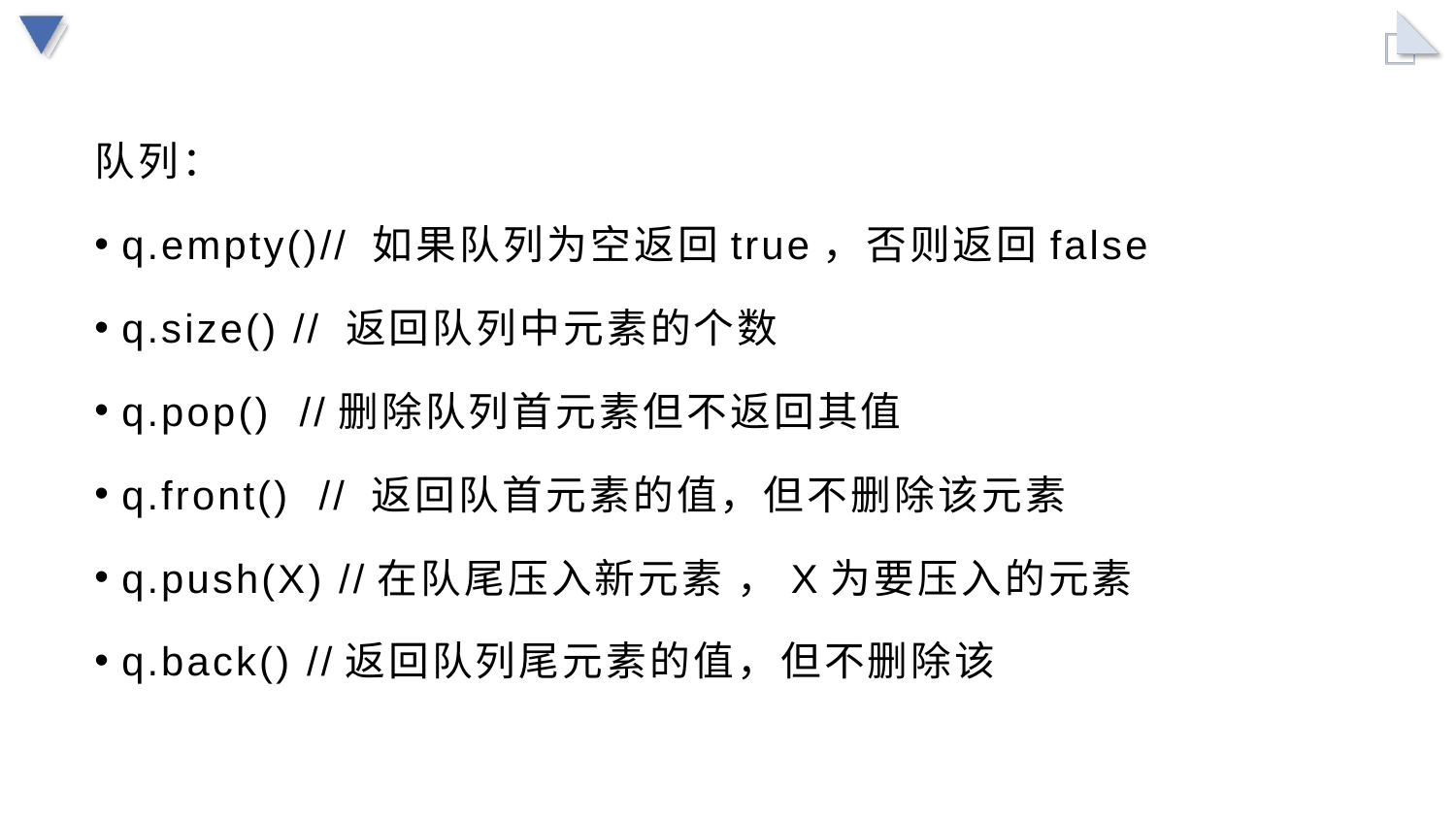

队列：
q.empty()// 如果队列为空返回true，否则返回false
q.size() // 返回队列中元素的个数
q.pop()  //删除队列首元素但不返回其值
q.front()  // 返回队首元素的值，但不删除该元素
q.push(X) //在队尾压入新元素 ，X为要压入的元素
q.back() //返回队列尾元素的值，但不删除该